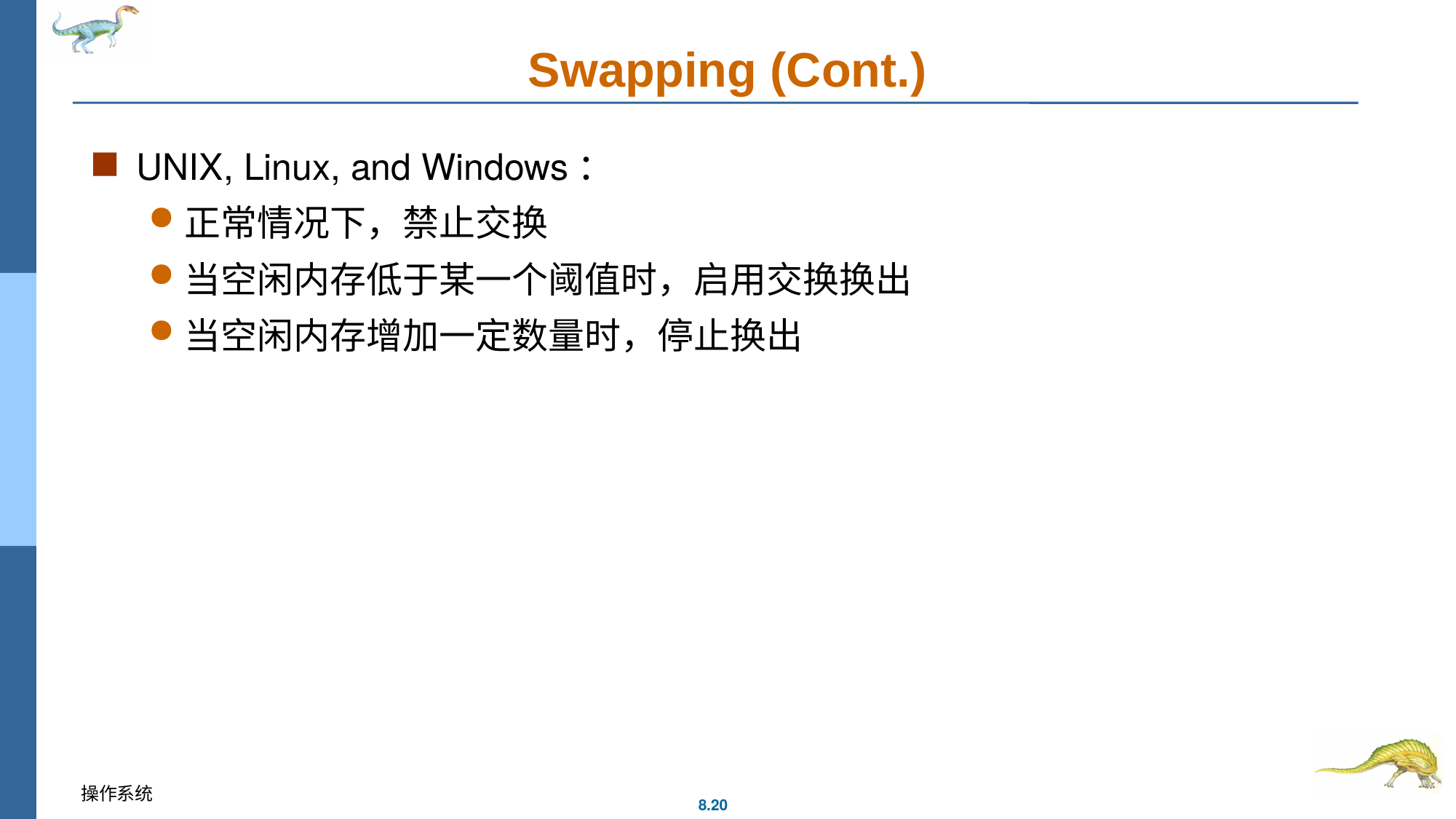

# Swapping (Cont.)
UNIX, Linux, and Windows：
正常情况下，禁止交换
当空闲内存低于某一个阈值时，启用交换换出
当空闲内存增加一定数量时，停止换出